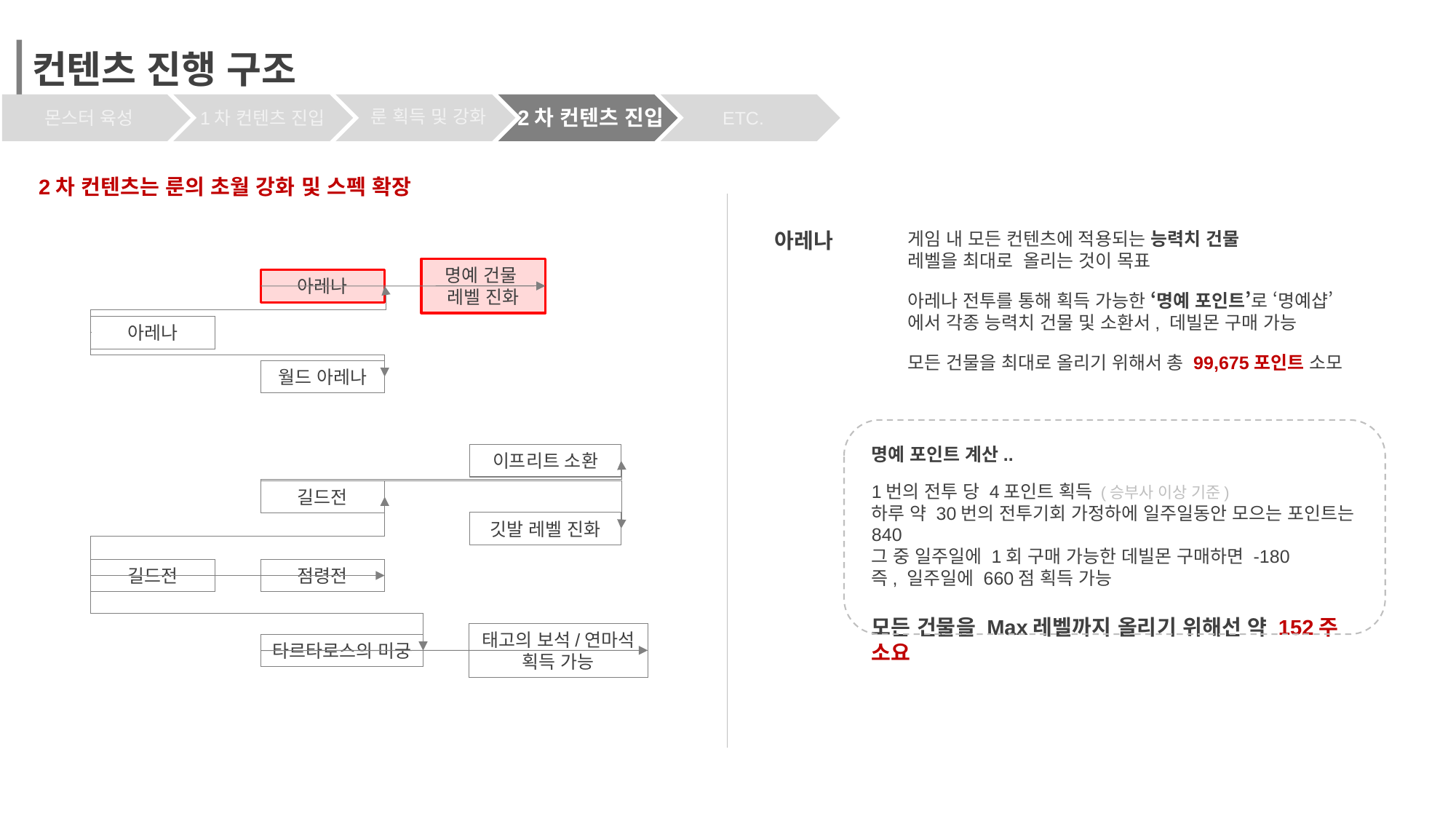

컨텐츠 진행 구조

2차 컨텐츠 진입
룬 획득 및 강화
ETC.
몬스터 육성
1차 컨텐츠 진입
2차 컨텐츠는 룬의 초월 강화 및 스펙 확장
게임 내 모든 컨텐츠에 적용되는 능력치 건물 레벨을 최대로  올리는 것이 목표
아레나
명예 건물
레벨 진화
아레나
아레나
월드 아레나
아레나 전투를 통해 획득 가능한 ‘명예 포인트’로 ‘명예샵’에서 각종 능력치 건물 및 소환서, 데빌몬 구매 가능
모든 건물을 최대로 올리기 위해서 총 99,675포인트 소모

명예 포인트 계산..
1번의 전투 당 4포인트 획득 (승부사 이상 기준)
하루 약 30번의 전투기회 가정하에 일주일동안 모으는 포인트는 840
그 중 일주일에 1회 구매 가능한 데빌몬 구매하면 -180
즉, 일주일에 660점 획득 가능

모든 건물을 Max레벨까지 올리기 위해선 약 152주 소요
이프리트 소환
길드전
깃발 레벨 진화
길드전
점령전
태고의 보석/연마석 획득 가능
타르타로스의 미궁